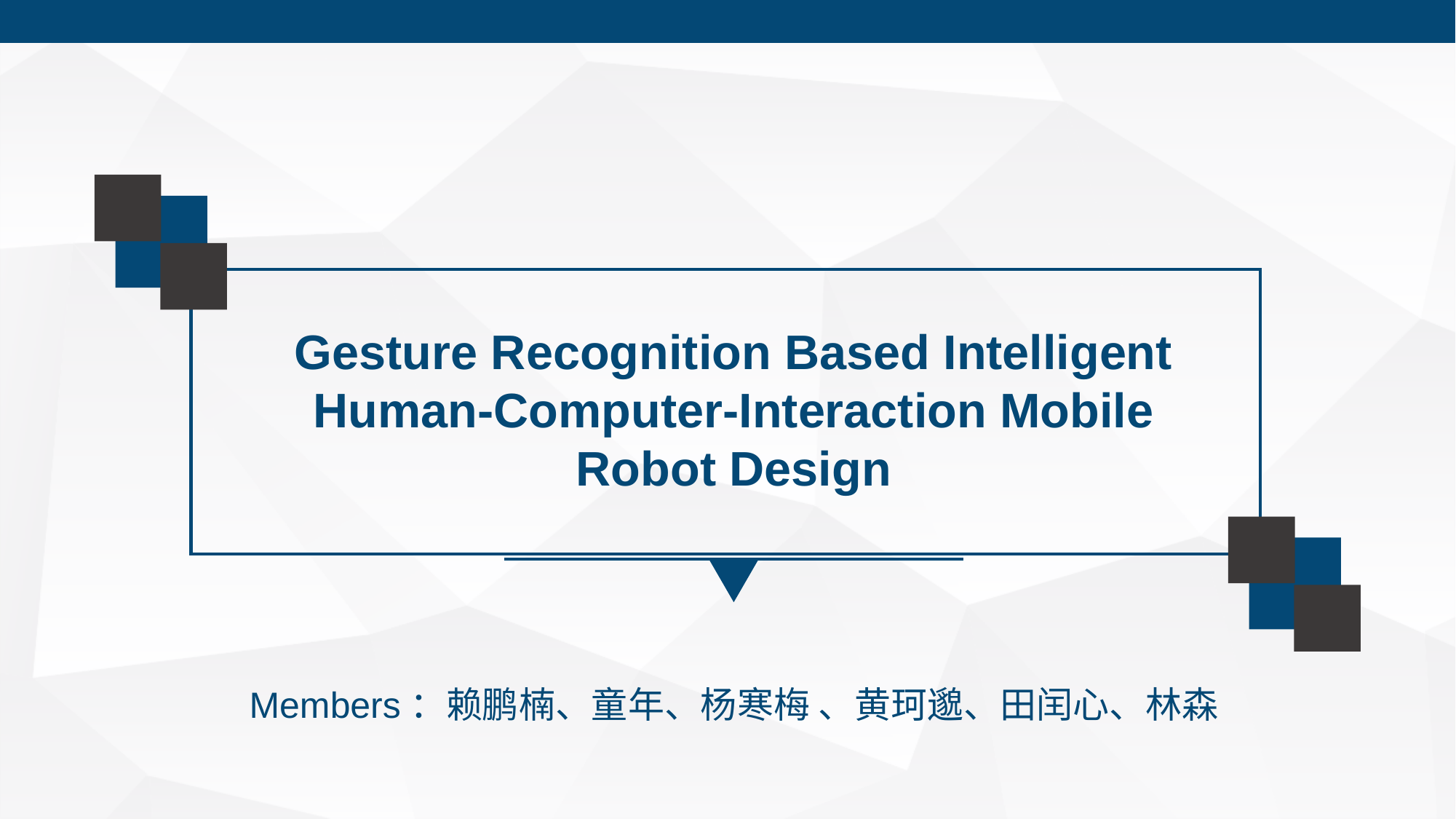

Gesture Recognition Based Intelligent
Human-Computer-Interaction Mobile Robot Design

Members：赖鹏楠、童年、杨寒梅 、黄珂邈、田闰心、林森